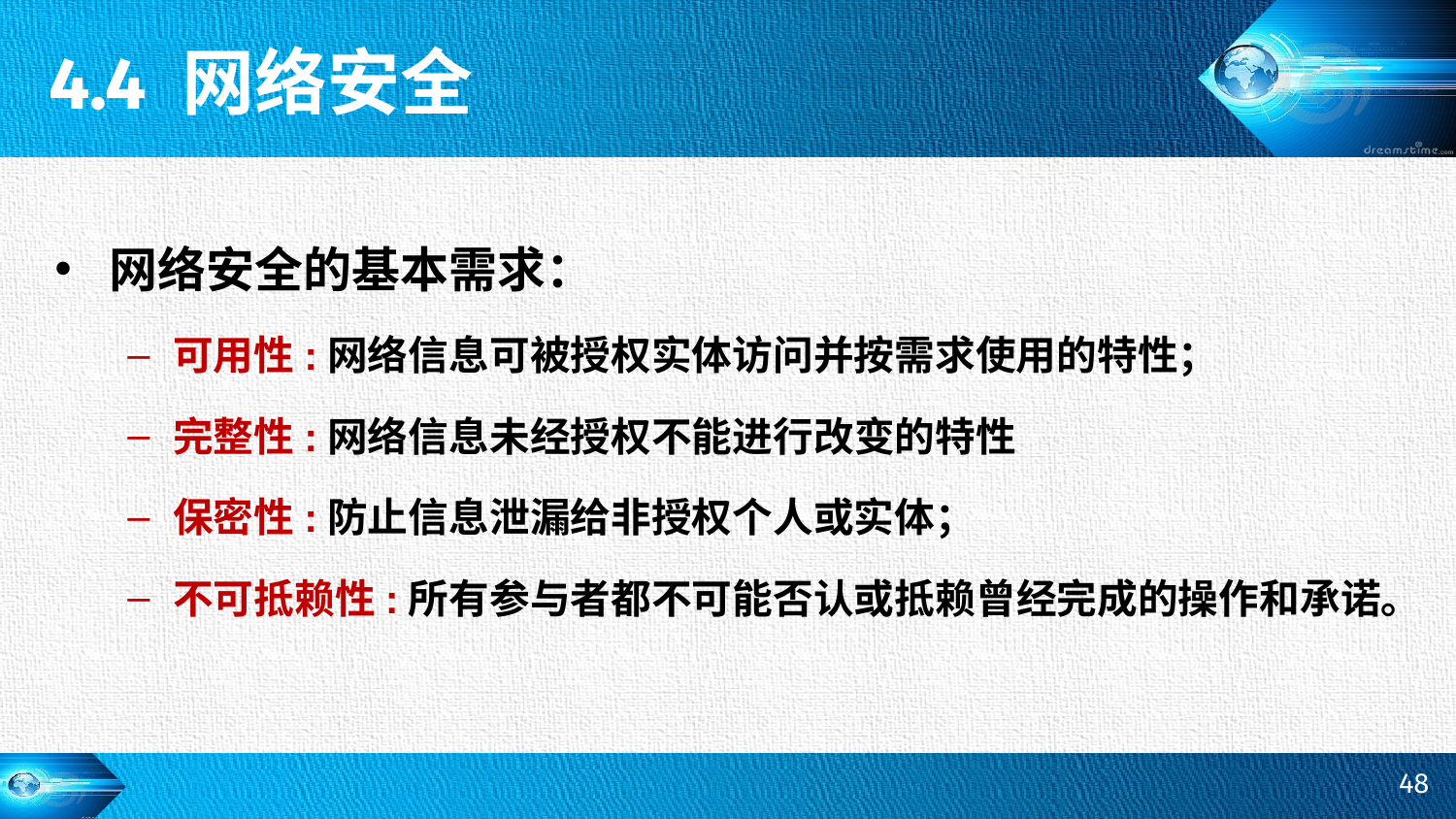

4.4 网络安全
网络安全的基本需求：
可用性:网络信息可被授权实体访问并按需求使用的特性；
完整性:网络信息未经授权不能进行改变的特性
保密性:防止信息泄漏给非授权个人或实体；
不可抵赖性:所有参与者都不可能否认或抵赖曾经完成的操作和承诺。
48